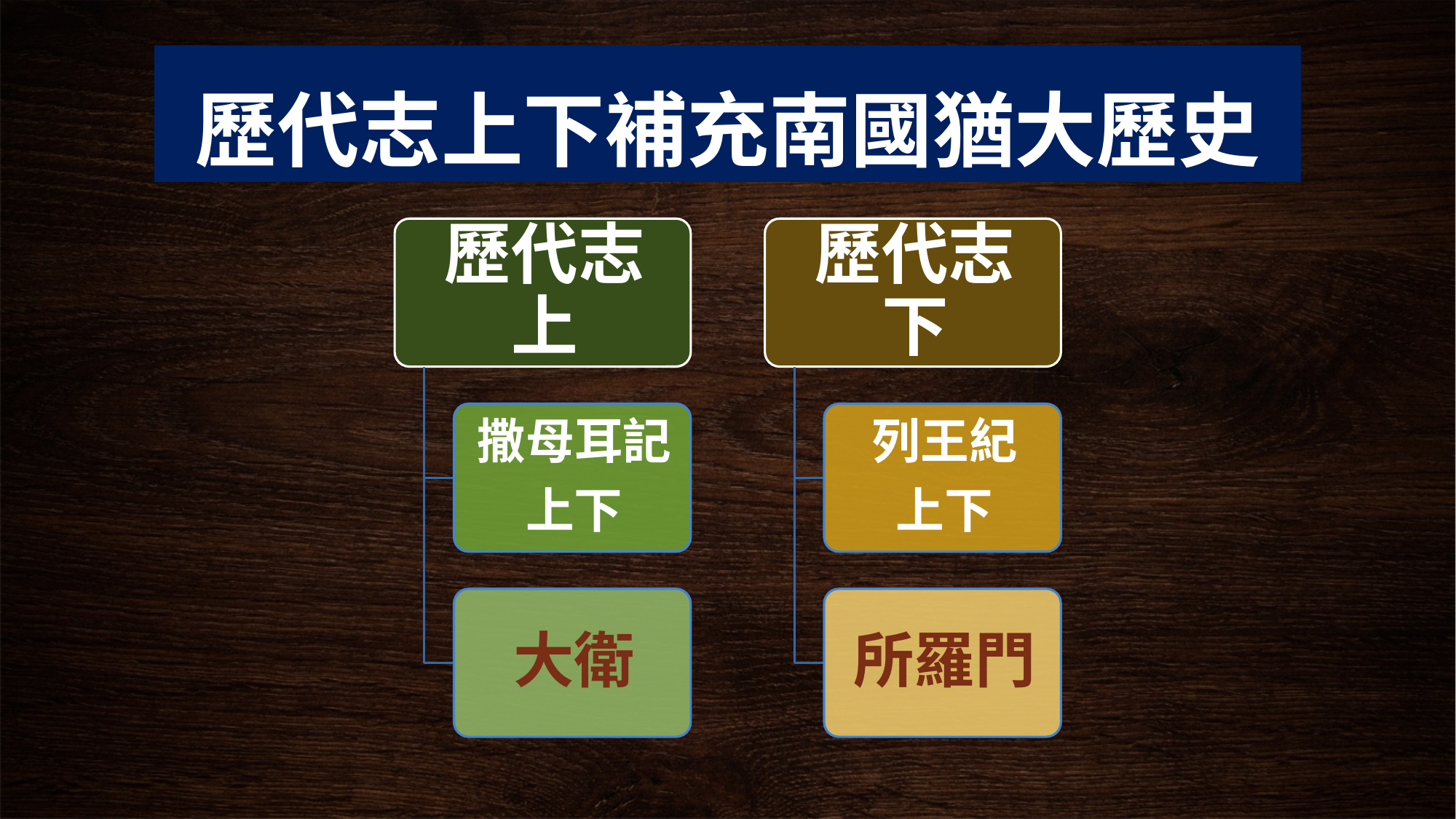

# 歷代志上下補充南國猶大歷史
歷代志上
撒母耳記
上下
大衛
歷代志下
列王紀
上下
所羅門